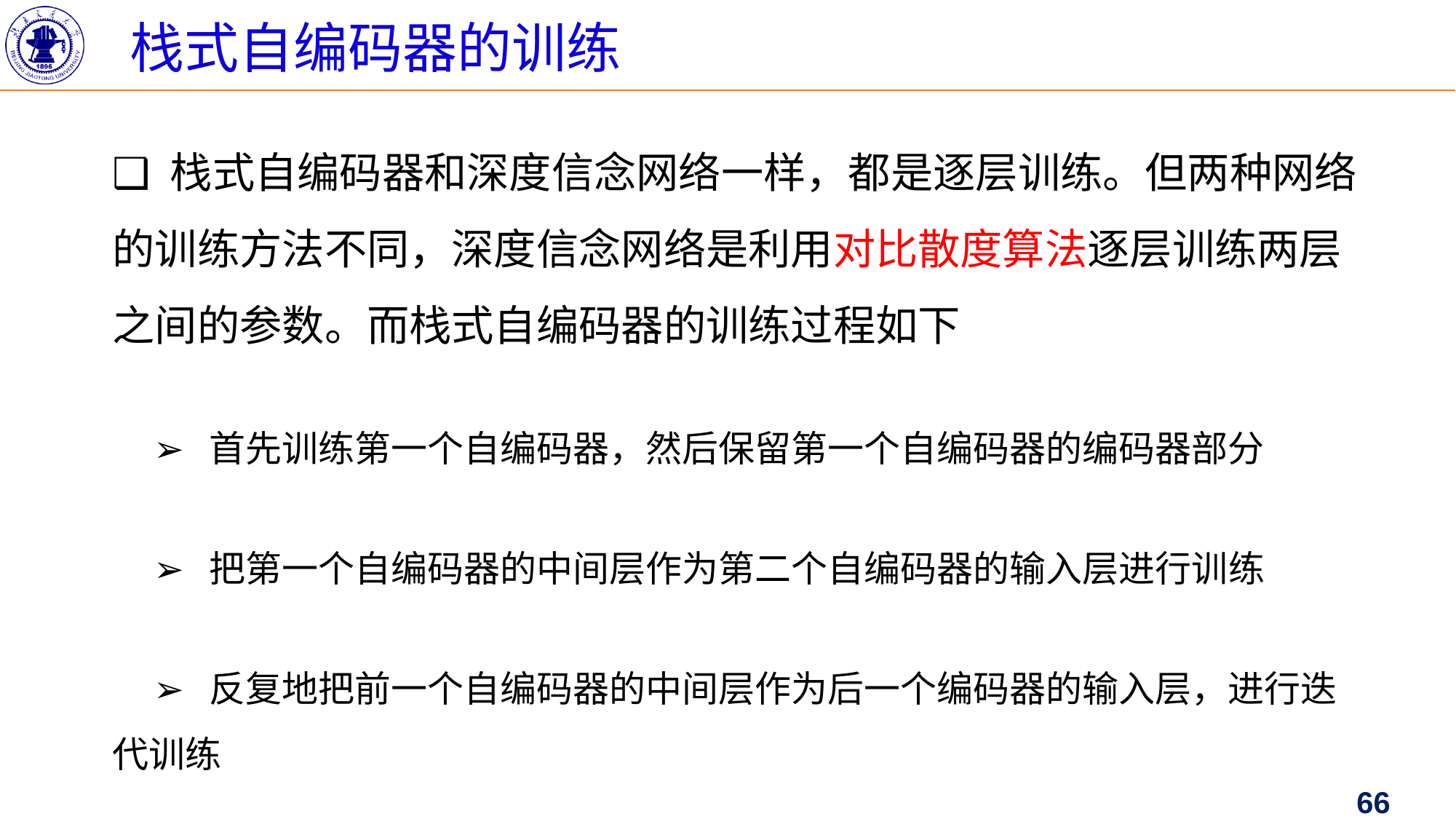

栈式自编码器的训练
❑ 栈式自编码器和深度信念网络一样，都是逐层训练。但两种网络的训练方法不同，深度信念网络是利用对比散度算法逐层训练两层之间的参数。而栈式自编码器的训练过程如下

	➢  首先训练第一个自编码器，然后保留第一个自编码器的编码器部分

	➢  把第一个自编码器的中间层作为第二个自编码器的输入层进行训练

	➢  反复地把前一个自编码器的中间层作为后一个编码器的输入层，进行迭代训练